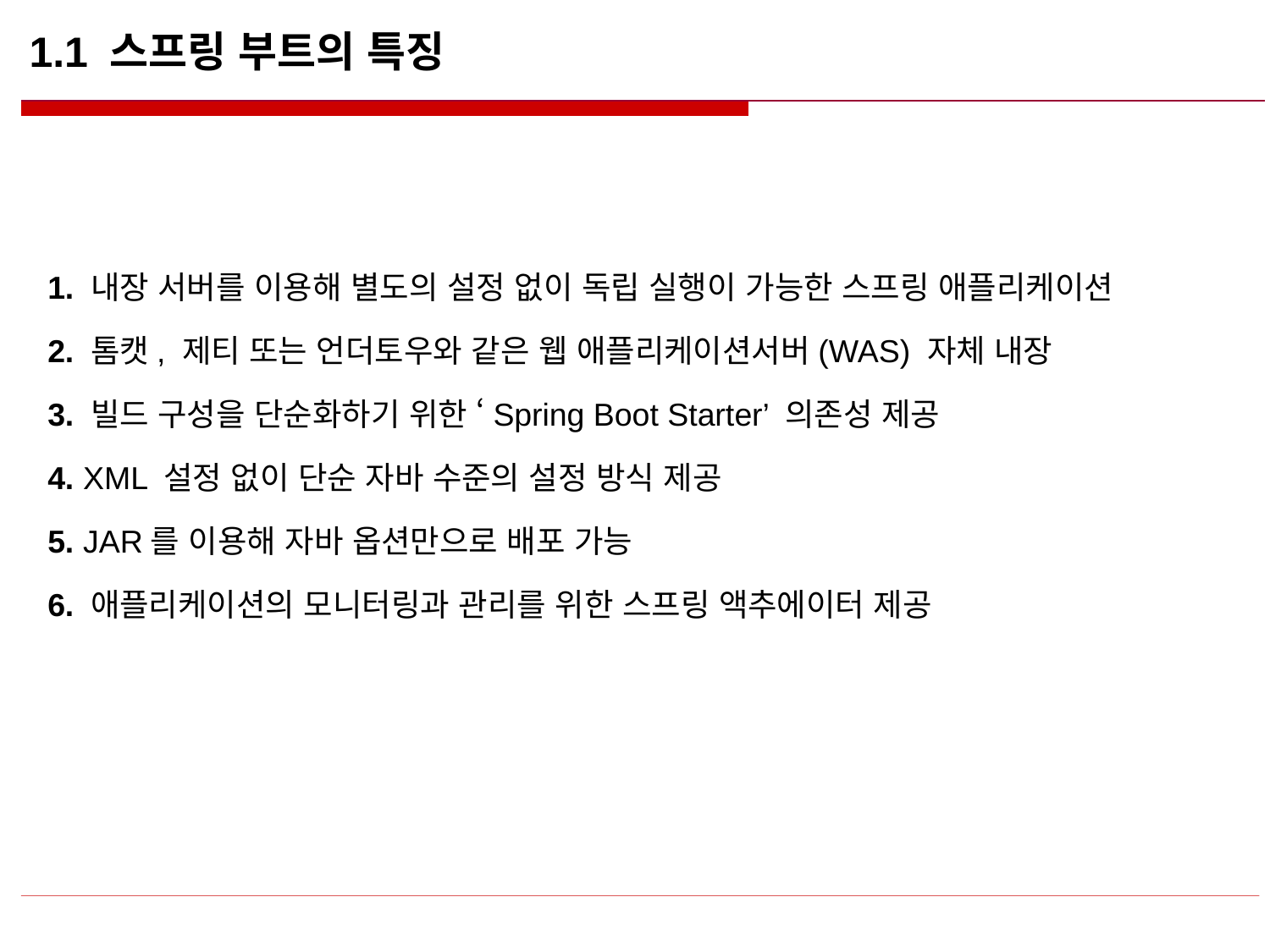

# 1.1 스프링 부트의 특징

1. 내장 서버를 이용해 별도의 설정 없이 독립 실행이 가능한 스프링 애플리케이션
2. 톰캣, 제티 또는 언더토우와 같은 웹 애플리케이션서버(WAS) 자체 내장
3. 빌드 구성을 단순화하기 위한 ‘Spring Boot Starter’ 의존성 제공
4. XML 설정 없이 단순 자바 수준의 설정 방식 제공
5. JAR를 이용해 자바 옵션만으로 배포 가능
6. 애플리케이션의 모니터링과 관리를 위한 스프링 액추에이터 제공